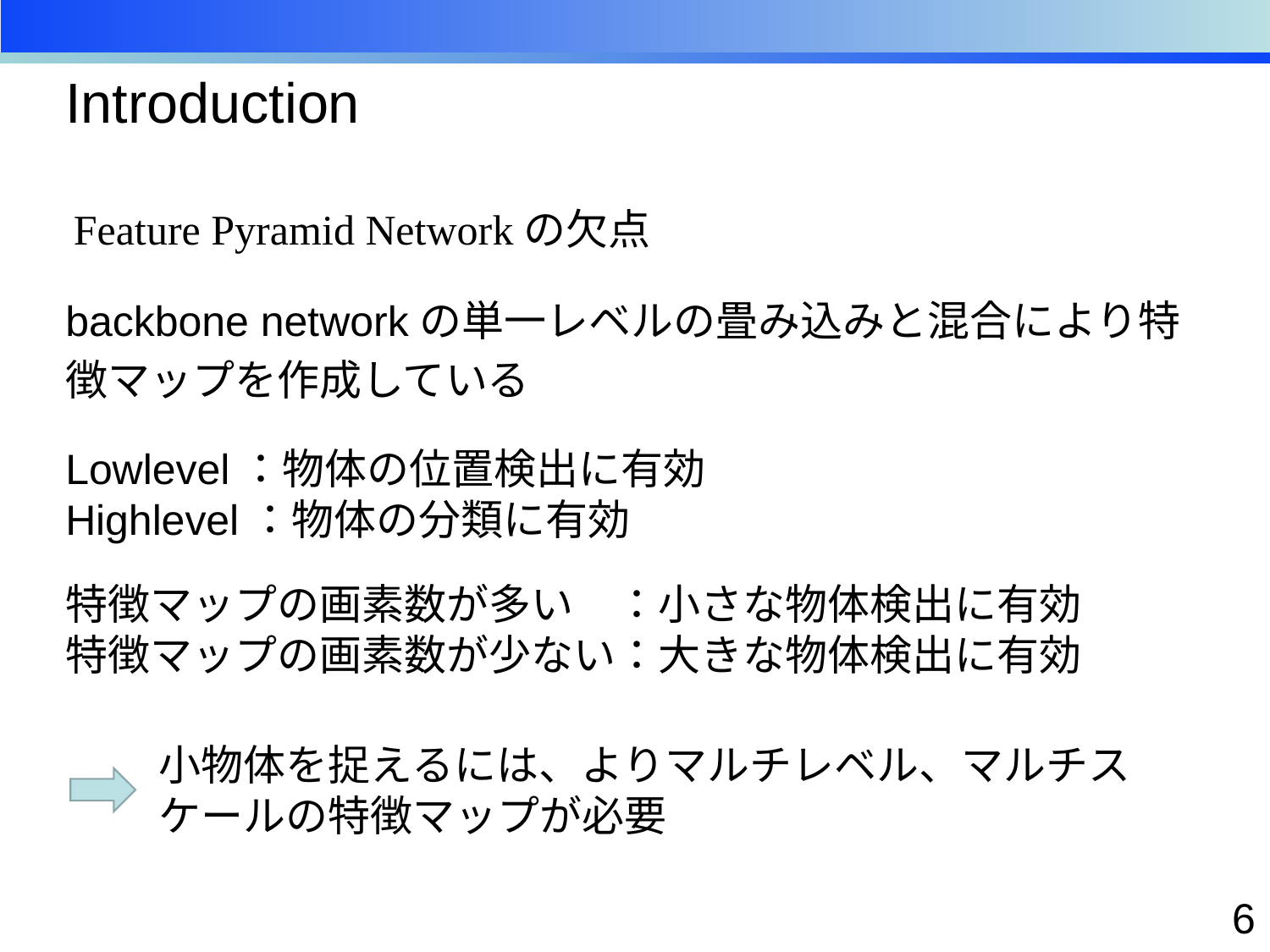

# Introduction
 Feature Pyramid Networkの欠点

backbone networkの単一レベルの畳み込みと混合により特
徴マップを作成している

Lowlevel：物体の位置検出に有効
Highlevel：物体の分類に有効
特徴マップの画素数が多い　：小さな物体検出に有効
特徴マップの画素数が少ない：大きな物体検出に有効
小物体を捉えるには、よりマルチレベル、マルチスケールの特徴マップが必要

6